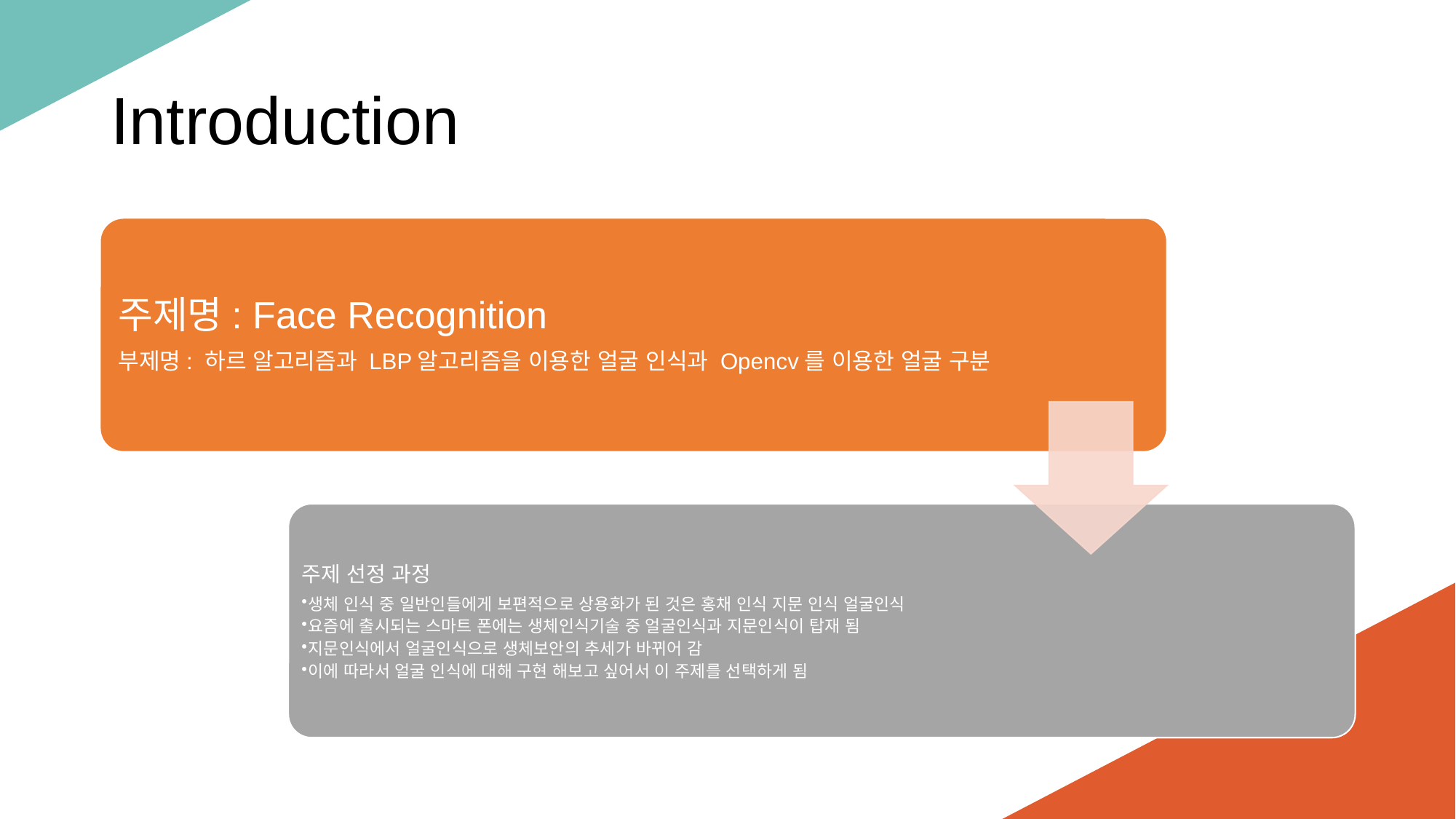

Introduction

주제명: Face Recognition
부제명: 하르 알고리즘과 LBP알고리즘을 이용한 얼굴 인식과 Opencv를 이용한 얼굴 구분

주제 선정 과정
생체 인식 중 일반인들에게 보편적으로 상용화가 된 것은 홍채 인식 지문 인식 얼굴인식
요즘에 출시되는 스마트 폰에는 생체인식기술 중 얼굴인식과 지문인식이 탑재 됨
지문인식에서 얼굴인식으로 생체보안의 추세가 바뀌어 감
이에 따라서 얼굴 인식에 대해 구현 해보고 싶어서 이 주제를 선택하게 됨